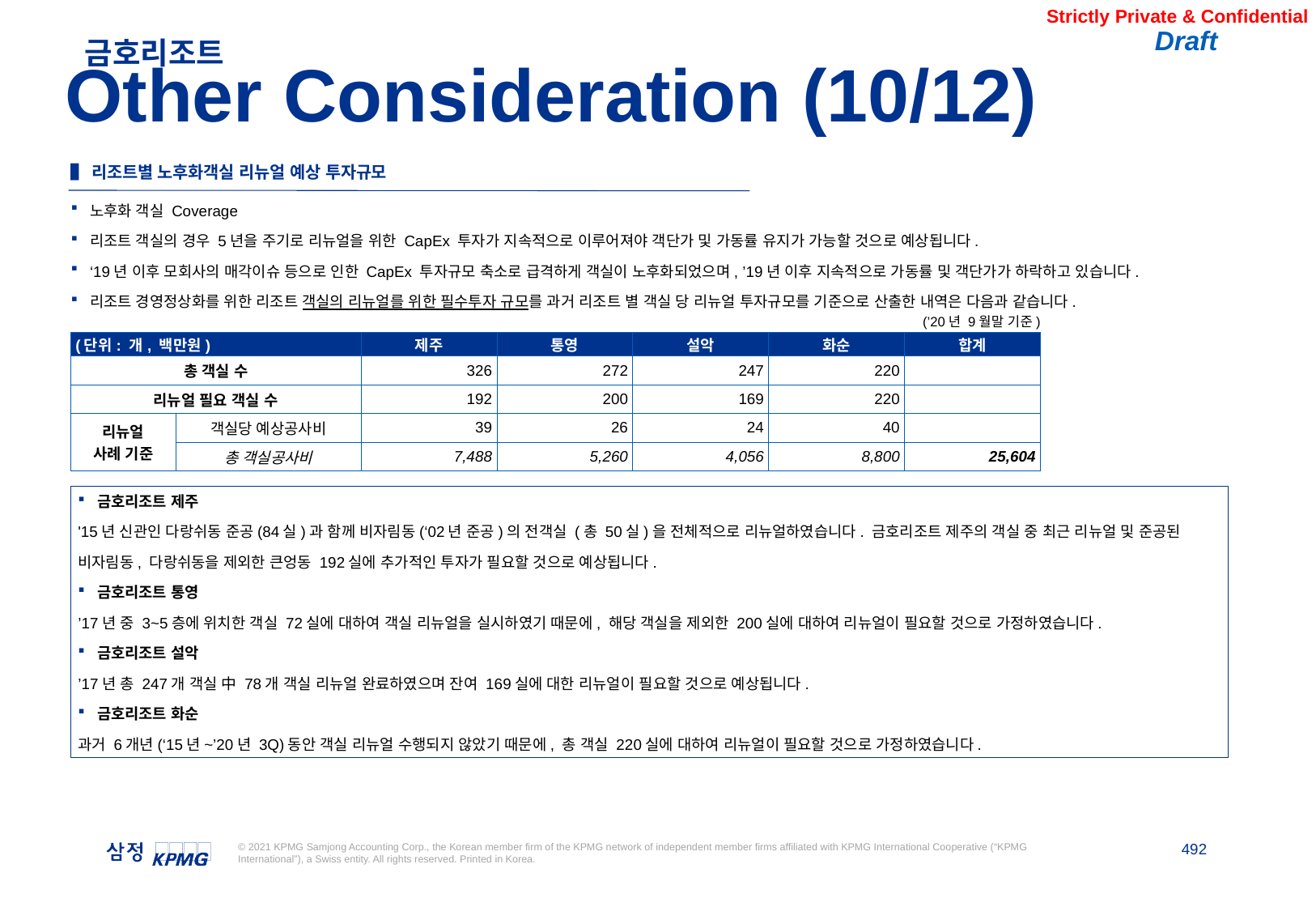

금호리조트
Other Consideration (10/12)
▌리조트별 노후화객실 리뉴얼 예상 투자규모

노후화 객실 Coverage
리조트 객실의 경우 5년을 주기로 리뉴얼을 위한 CapEx 투자가 지속적으로 이루어져야 객단가 및 가동률 유지가 가능할 것으로 예상됩니다.
‘19년 이후 모회사의 매각이슈 등으로 인한 CapEx 투자규모 축소로 급격하게 객실이 노후화되었으며, ’19년 이후 지속적으로 가동률 및 객단가가 하락하고 있습니다.
리조트 경영정상화를 위한 리조트 객실의 리뉴얼를 위한 필수투자 규모를 과거 리조트 별 객실 당 리뉴얼 투자규모를 기준으로 산출한 내역은 다음과 같습니다.
(’20년 9월말 기준)
| (단위: 개, 백만원) |  | 제주 | 통영 | 설악 | 화순 | 합계 |
| --- | --- | --- | --- | --- | --- | --- |
| 총 객실 수 |  | 326 | 272 | 247 | 220 |  |
| 리뉴얼 필요 객실 수 |  | 192 | 200 | 169 | 220 |  |
| 리뉴얼 사례 기준 | 객실당 예상공사비 | 39 | 26 | 24 | 40 |  |
|  | 총 객실공사비 | 7,488 | 5,260 | 4,056 | 8,800 | 25,604 |
금호리조트 제주
'15년 신관인 다랑쉬동 준공(84실)과 함께 비자림동(‘02년 준공)의 전객실 (총 50실)을 전체적으로 리뉴얼하였습니다. 금호리조트 제주의 객실 중 최근 리뉴얼 및 준공된
비자림동, 다랑쉬동을 제외한 큰엉동 192실에 추가적인 투자가 필요할 것으로 예상됩니다.
금호리조트 통영
’17년 중 3~5층에 위치한 객실 72실에 대하여 객실 리뉴얼을 실시하였기 때문에, 해당 객실을 제외한 200실에 대하여 리뉴얼이 필요할 것으로 가정하였습니다.
금호리조트 설악
’17년 총 247개 객실 中 78개 객실 리뉴얼 완료하였으며 잔여 169실에 대한 리뉴얼이 필요할 것으로 예상됩니다.
금호리조트 화순
과거 6개년(‘15년~’20년 3Q)동안 객실 리뉴얼 수행되지 않았기 때문에, 총 객실 220실에 대하여 리뉴얼이 필요할 것으로 가정하였습니다.